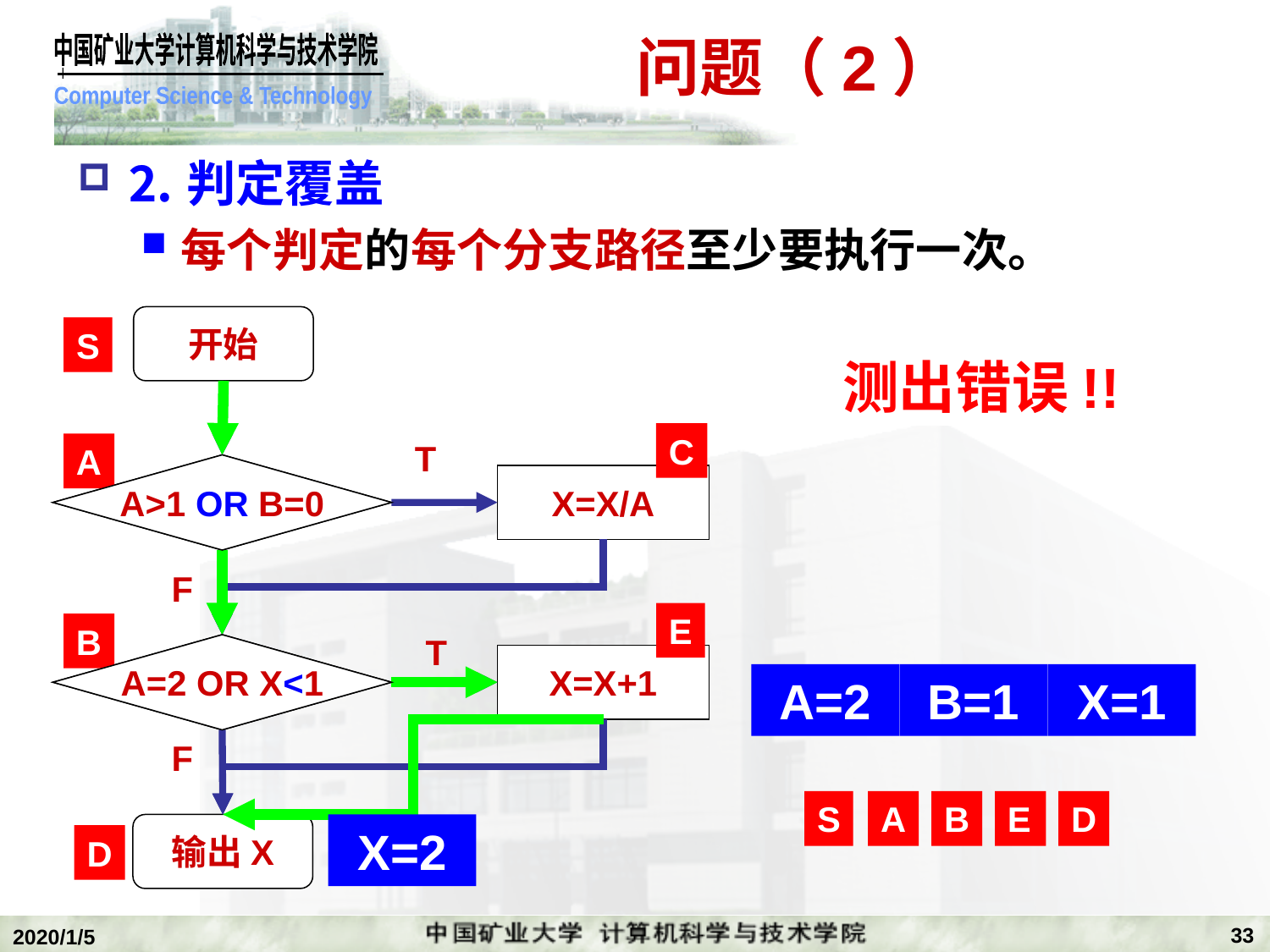

# 问题（2）
⒉判定覆盖
每个判定的每个分支路径至少要执行一次。
开始
S
C
T
A
A>1 AND B=0
X=X/A
F
E
B
T
A=2 OR X>1
X=X+1
F
输出X
D
测出错误!!
A>1 OR B=0
A=2 OR X<1
A=2
B=1
X=1
S
A
B
E
D
X=2
33
2020/1/5